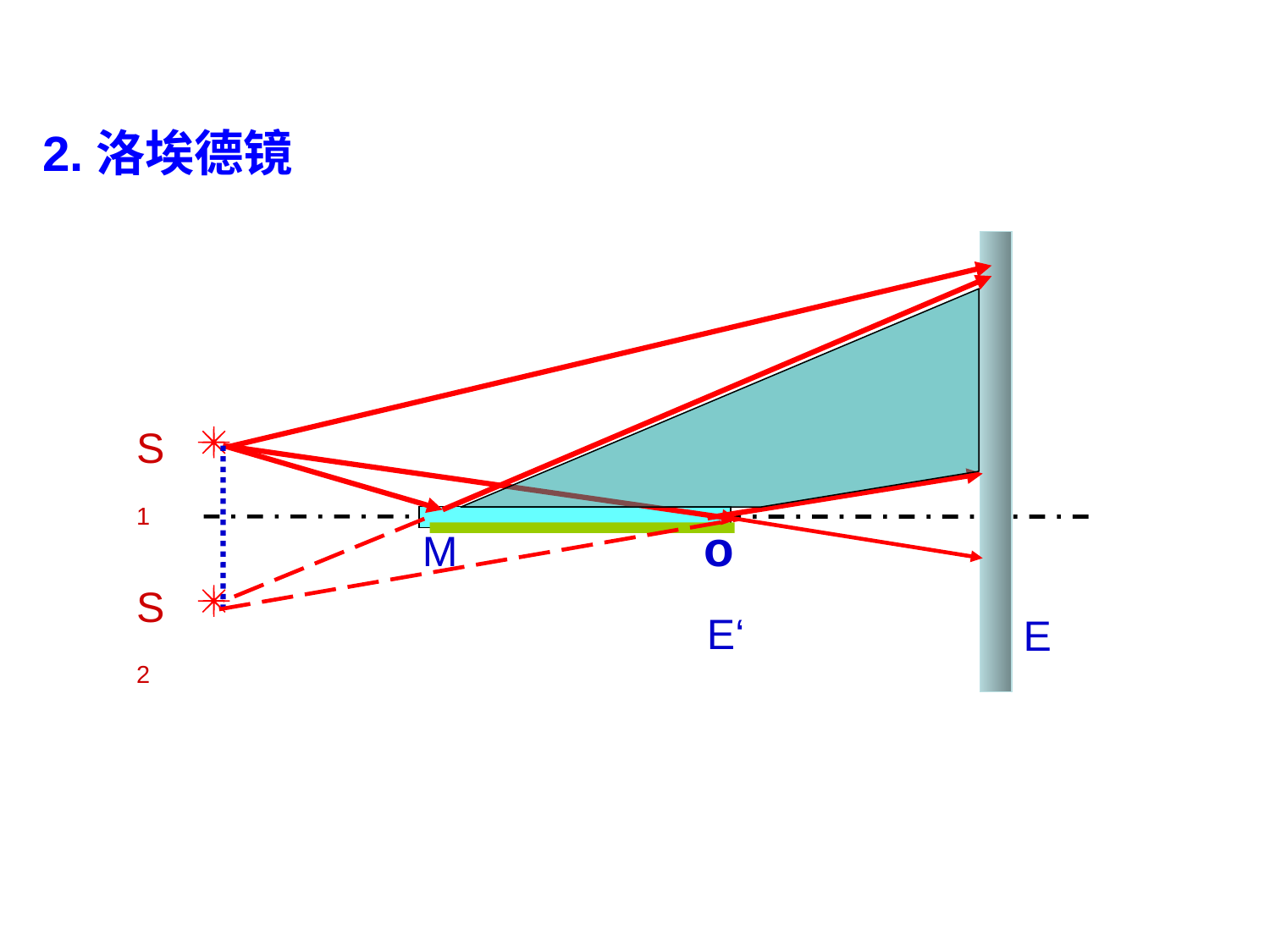

2.洛埃德镜

o

M

E‘
E

S1

S2